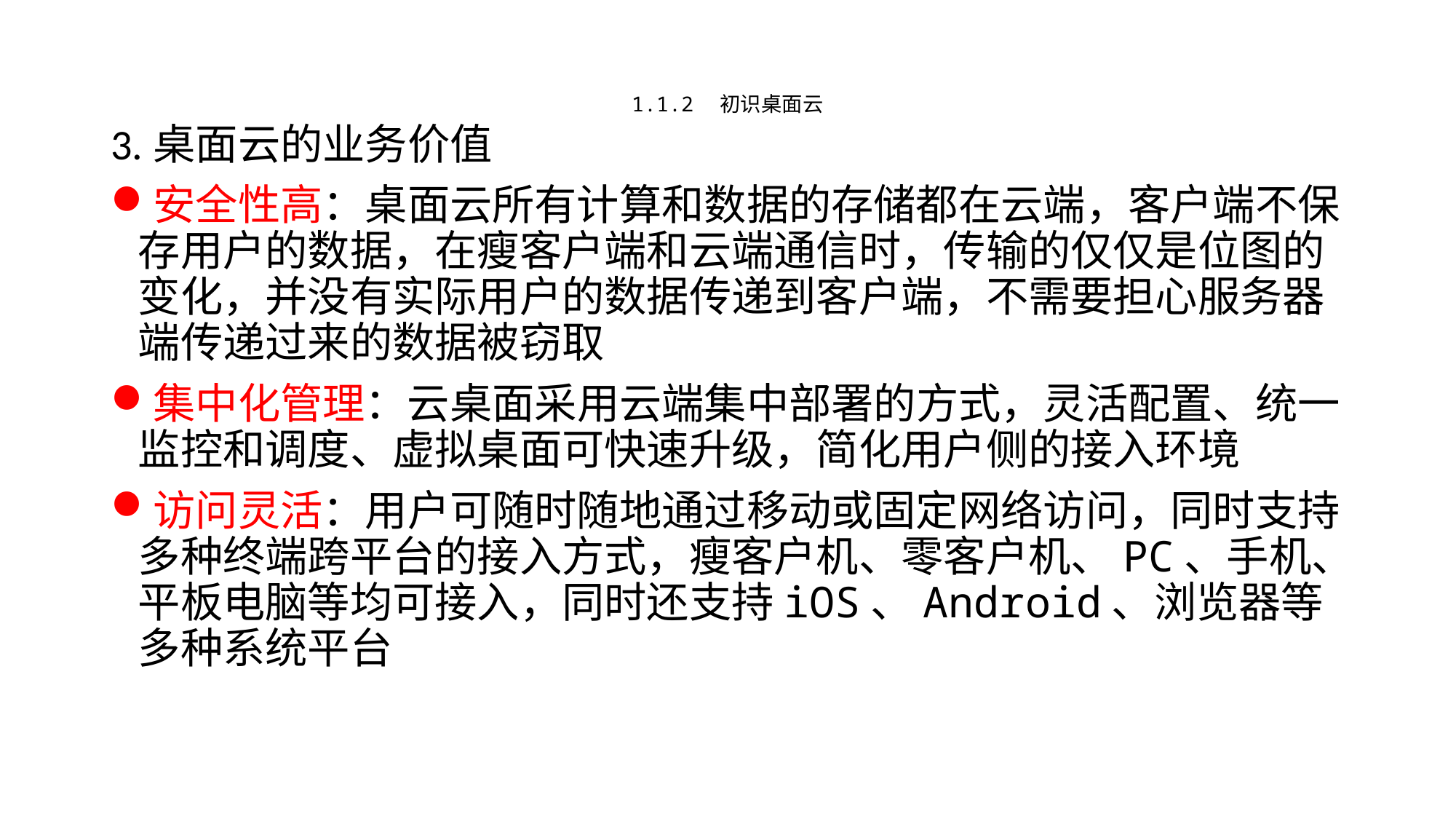

# 1.1.2  初识桌面云
3.桌面云的业务价值
安全性高：桌面云所有计算和数据的存储都在云端，客户端不保存用户的数据，在瘦客户端和云端通信时，传输的仅仅是位图的变化，并没有实际用户的数据传递到客户端，不需要担心服务器端传递过来的数据被窃取
集中化管理：云桌面采用云端集中部署的方式，灵活配置、统一监控和调度、虚拟桌面可快速升级，简化用户侧的接入环境
访问灵活：用户可随时随地通过移动或固定网络访问，同时支持多种终端跨平台的接入方式，瘦客户机、零客户机、PC、手机、平板电脑等均可接入，同时还支持iOS、Android、浏览器等多种系统平台